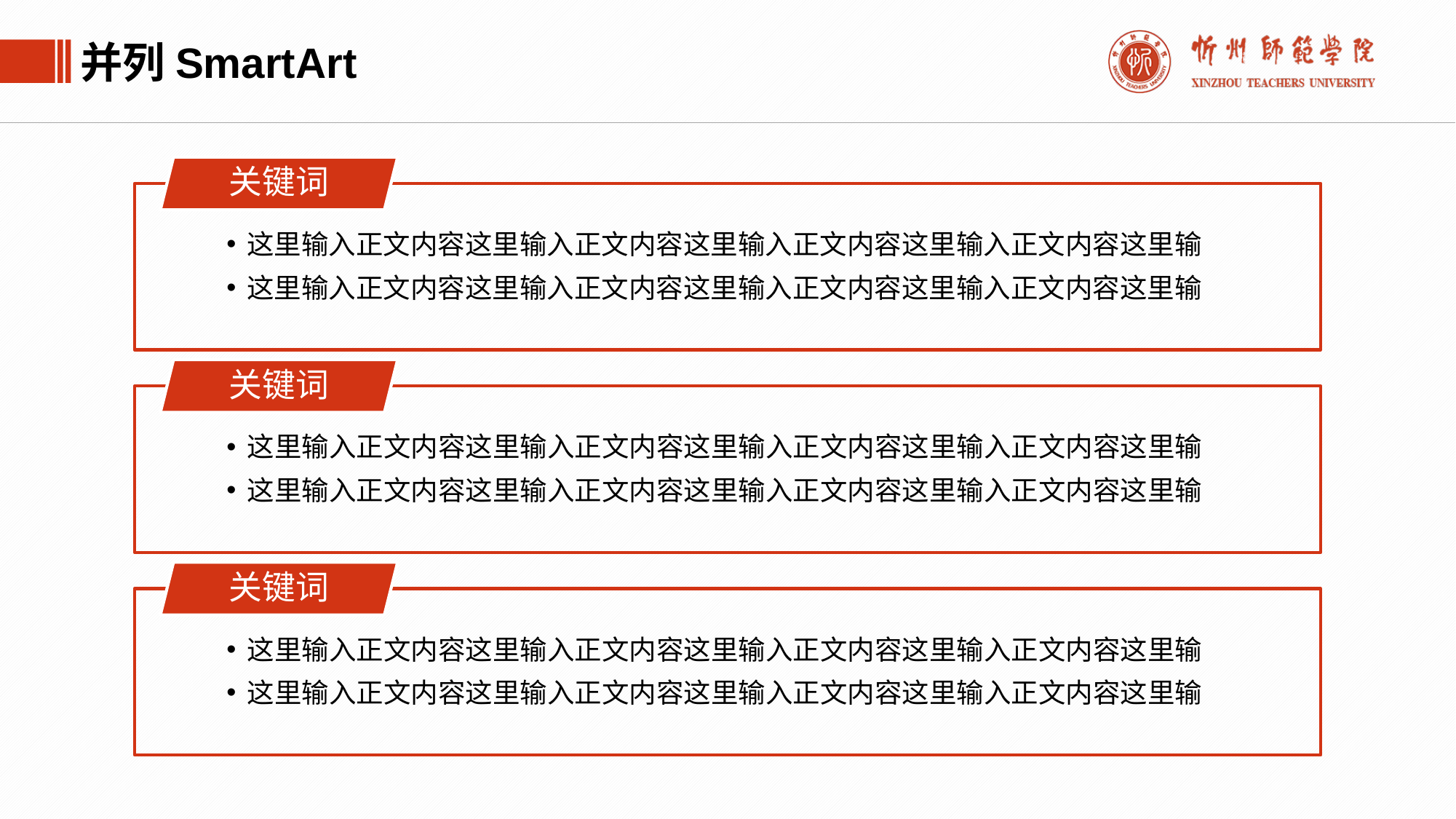

并列SmartArt
这里输入正文内容这里输入正文内容这里输入正文内容这里输入正文内容这里输
这里输入正文内容这里输入正文内容这里输入正文内容这里输入正文内容这里输
关键词
这里输入正文内容这里输入正文内容这里输入正文内容这里输入正文内容这里输
这里输入正文内容这里输入正文内容这里输入正文内容这里输入正文内容这里输
关键词
这里输入正文内容这里输入正文内容这里输入正文内容这里输入正文内容这里输
这里输入正文内容这里输入正文内容这里输入正文内容这里输入正文内容这里输
关键词